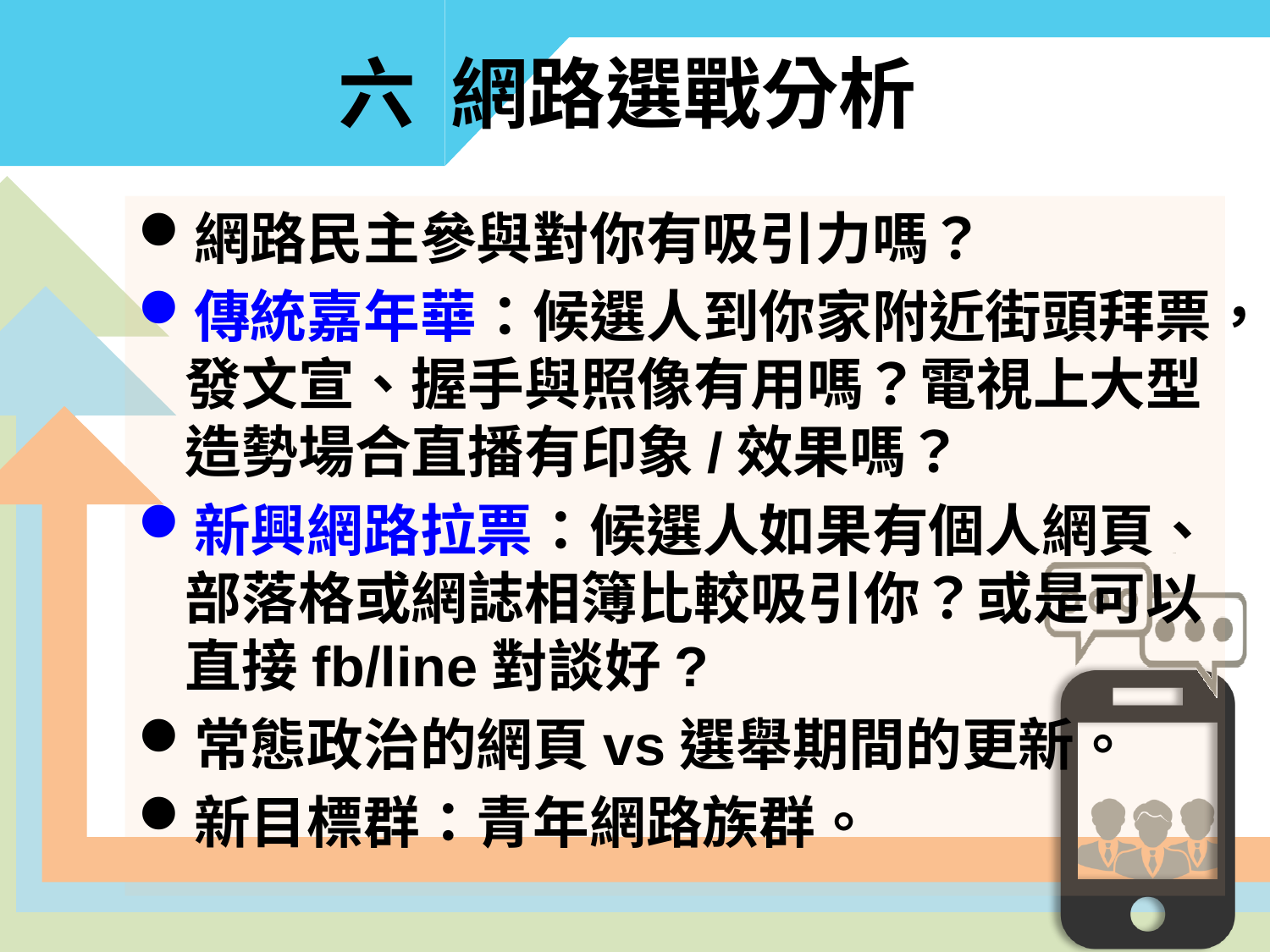

# 六  網路選戰分析
網路民主參與對你有吸引力嗎？
傳統嘉年華：候選人到你家附近街頭拜票，發文宣、握手與照像有用嗎？電視上大型造勢場合直播有印象/效果嗎？
新興網路拉票：候選人如果有個人網頁、部落格或網誌相簿比較吸引你？或是可以直接fb/line對談好?
常態政治的網頁vs選舉期間的更新。
新目標群：青年網路族群。